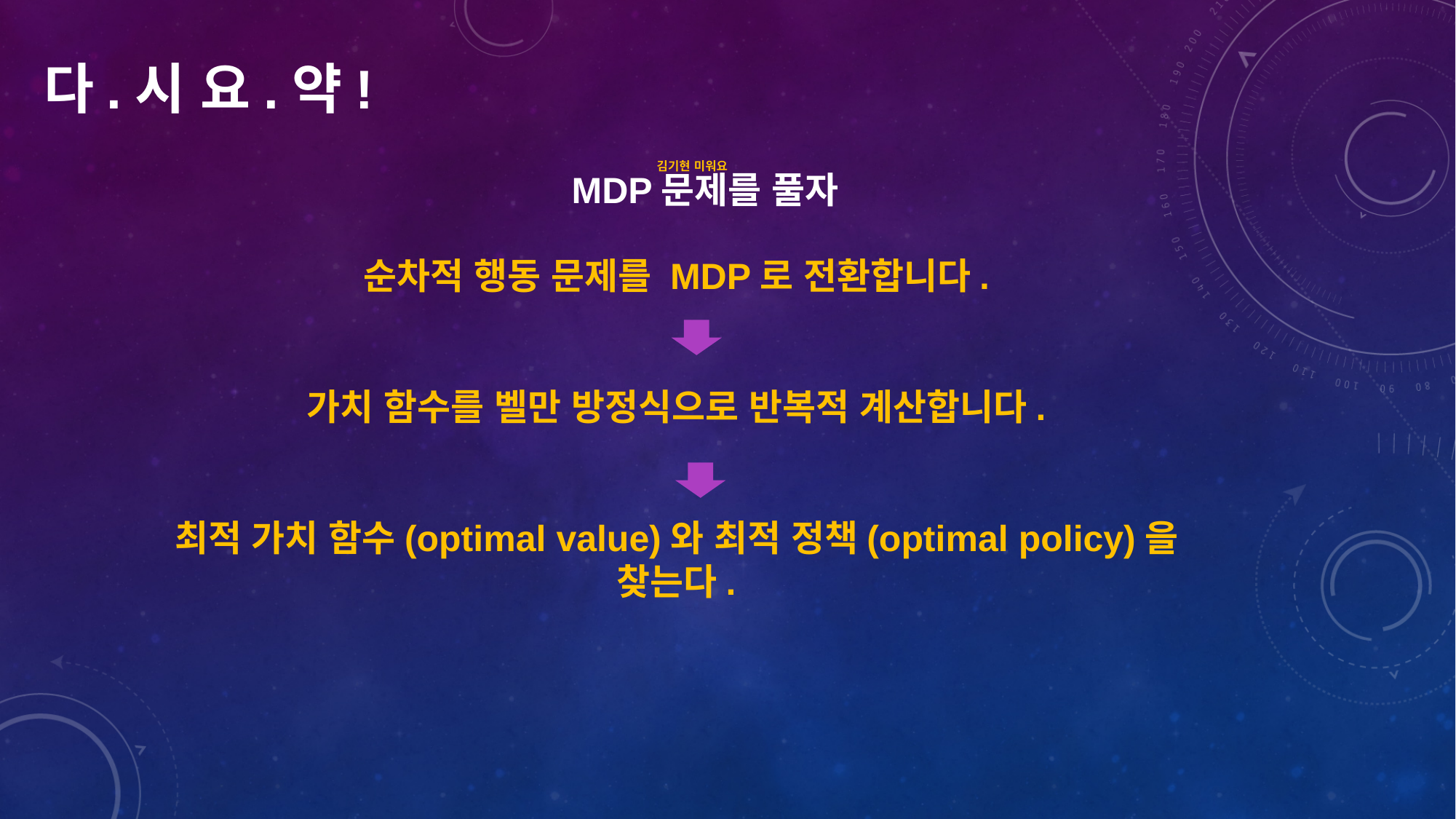

다.시 요.약!
김기현 미워요
MDP문제를 풀자
순차적 행동 문제를 MDP로 전환합니다.

가치 함수를 벨만 방정식으로 반복적 계산합니다.

최적 가치 함수(optimal value)와 최적 정책(optimal policy)을 찾는다.